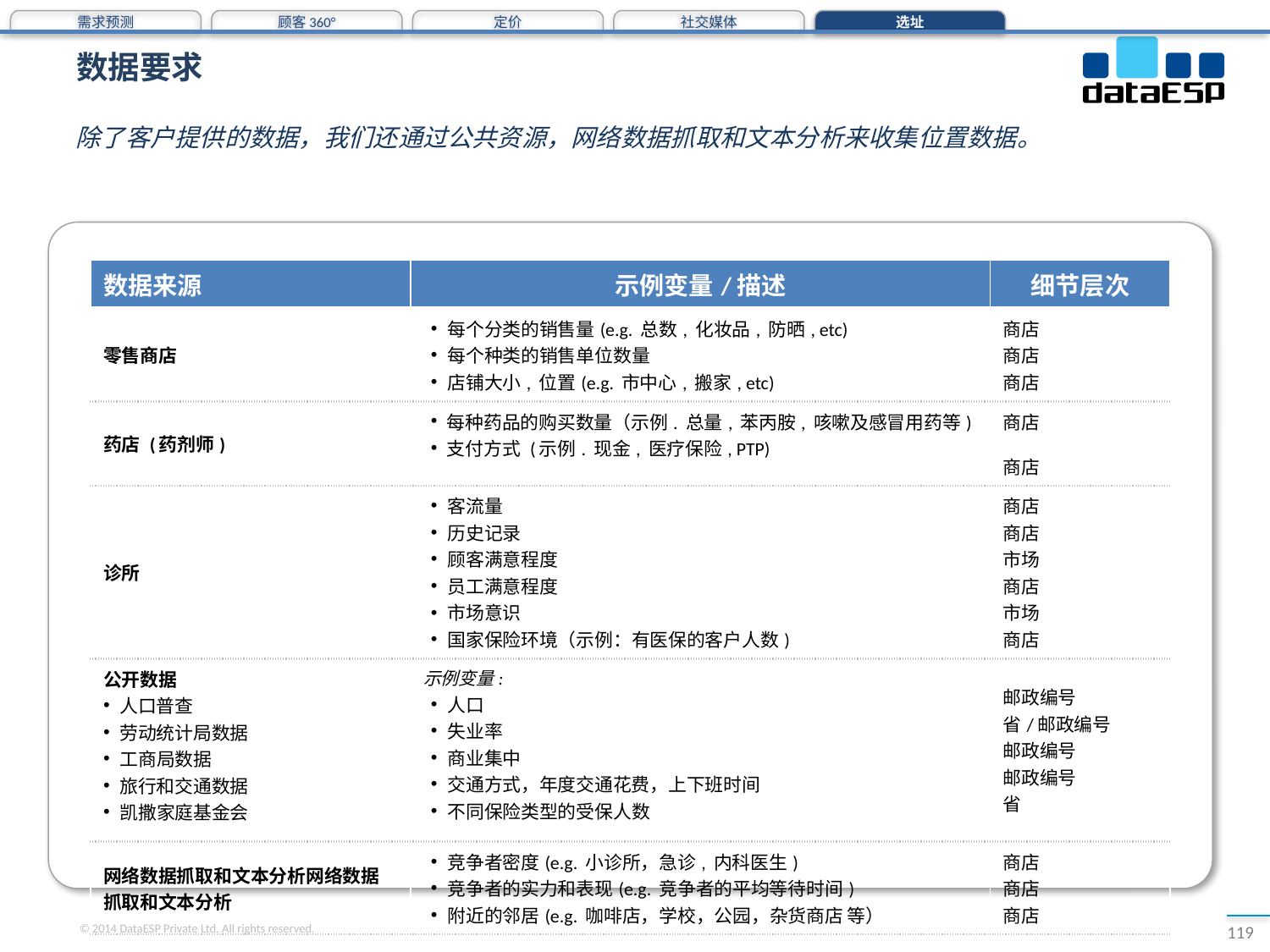

需求预测
顾客360°

定价
社交媒体
选址
# 数据要求
除了客户提供的数据，我们还通过公共资源，网络数据抓取和文本分析来收集位置数据。

| 数据来源 | 示例变量/描述 | 细节层次 |
| --- | --- | --- |
| 零售商店 | 每个分类的销售量(e.g. 总数, 化妆品, 防晒, etc) 每个种类的销售单位数量 店铺大小, 位置(e.g. 市中心, 搬家, etc) | 商店 商店 商店 |
| 药店 (药剂师) | 每种药品的购买数量（示例. 总量, 苯丙胺, 咳嗽及感冒用药等) 支付方式 (示例. 现金, 医疗保险, PTP) | 商店 商店 |
| 诊所 | 客流量 历史记录 顾客满意程度 员工满意程度 市场意识 国家保险环境（示例：有医保的客户人数) | 商店 商店 市场 商店 市场 商店 |
| 公开数据 人口普查 劳动统计局数据 工商局数据 旅行和交通数据 凯撒家庭基金会 | 示例变量: 人口 失业率 商业集中 交通方式，年度交通花费，上下班时间 不同保险类型的受保人数 | 邮政编号 省/邮政编号 邮政编号 邮政编号 省 |
| 网络数据抓取和文本分析网络数据抓取和文本分析 | 竞争者密度(e.g. 小诊所，急诊, 内科医生) 竞争者的实力和表现(e.g. 竞争者的平均等待时间) 附近的邻居(e.g. 咖啡店，学校，公园，杂货商店 等） | 商店 商店 商店 |